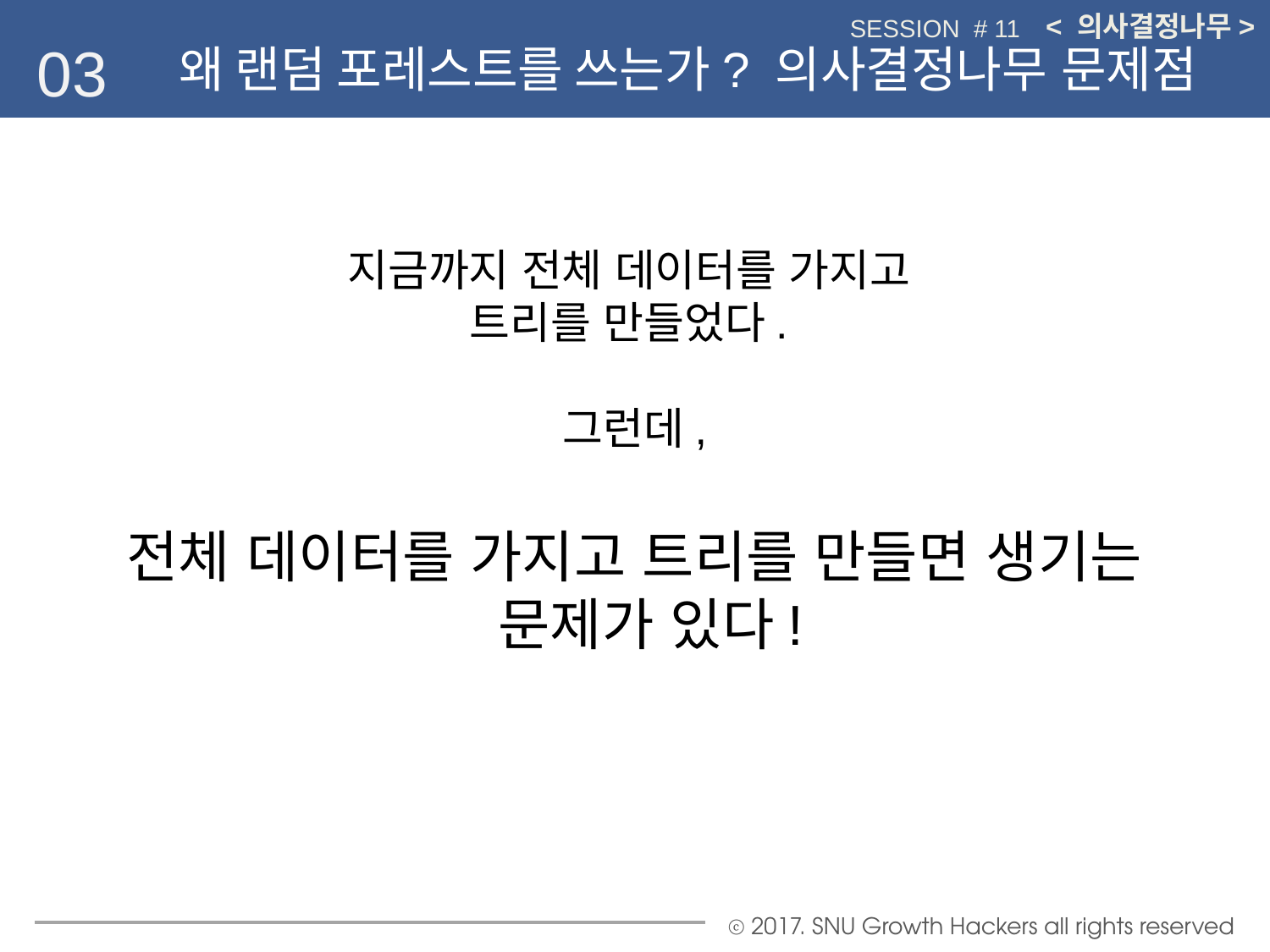

< 의사결정나무>
SESSION  # 11
03
왜 랜덤 포레스트를 쓰는가? 의사결정나무 문제점
지금까지 전체 데이터를 가지고
트리를 만들었다.

그런데,

전체 데이터를 가지고 트리를 만들면 생기는 문제가 있다!

ⓒ 2017. SNU Growth Hackers all rights reserved